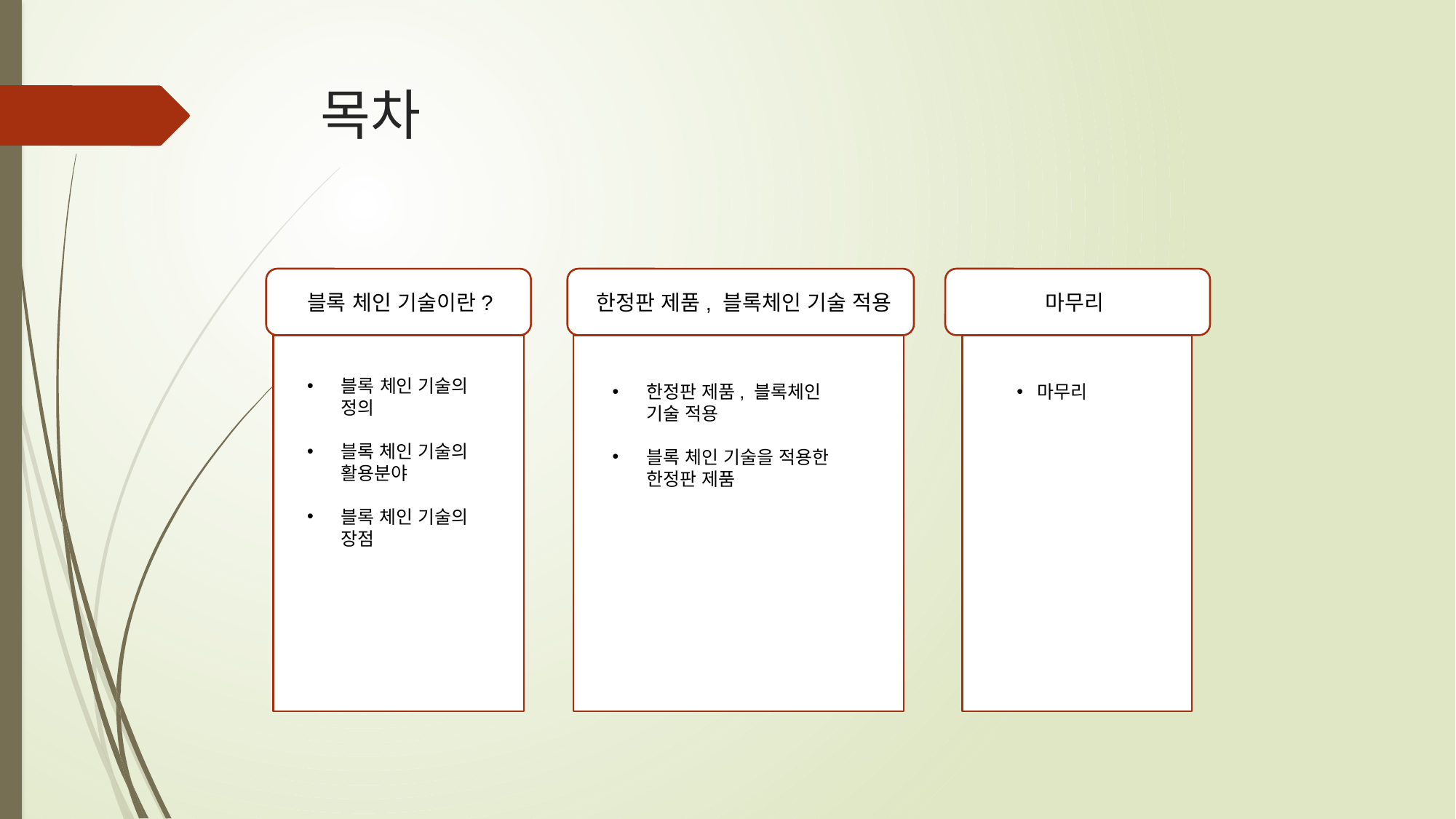

# 목차

블록 체인 기술이란?

마무리
한정판 제품, 블록체인 기술 적용

블록 체인 기술의 정의

블록 체인 기술의 활용분야

블록 체인 기술의 장점

한정판 제품, 블록체인  기술 적용

블록 체인 기술을 적용한 한정판 제품

마무리